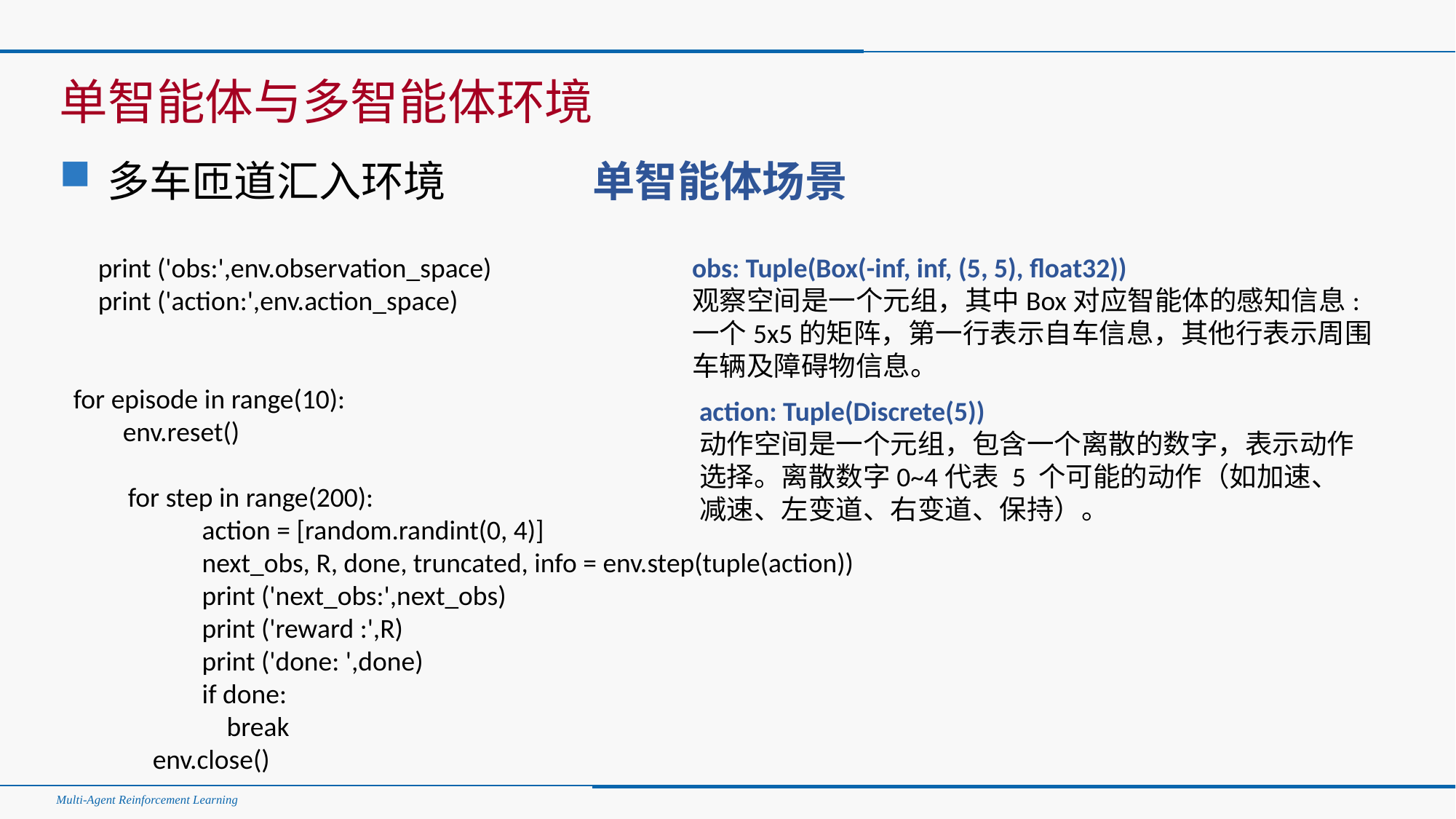

#
单智能体与多智能体环境
多车匝道汇入环境

单智能体场景
    print ('obs:',env.observation_space)
    print ('action:',env.action_space)

for episode in range(10):
        env.reset()

for step in range(200):
            action = [random.randint(0, 4)]
            next_obs, R, done, truncated, info = env.step(tuple(action))
            print ('next_obs:',next_obs)
            print ('reward :',R)
            print ('done: ',done)
            if done:
                break
    env.close()

obs: Tuple(Box(-inf, inf, (5, 5), float32))
观察空间是一个元组，其中Box对应智能体的感知信息:一个5x5的矩阵，第一行表示自车信息，其他行表示周围车辆及障碍物信息。
action: Tuple(Discrete(5))
动作空间是一个元组，包含一个离散的数字，表示动作选择。离散数字0~4代表 5 个可能的动作（如加速、减速、左变道、右变道、保持）。
16